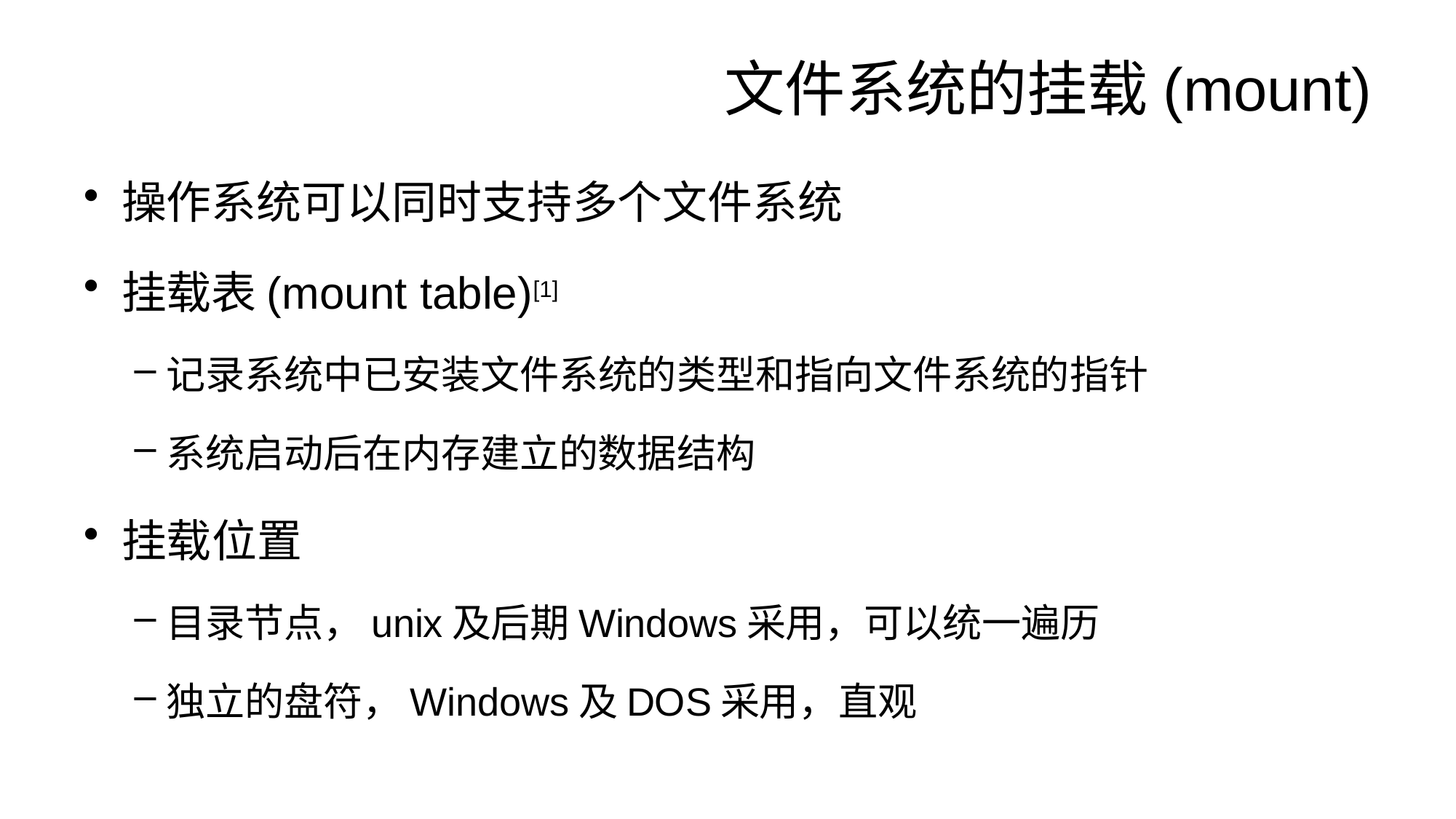

# 文件系统的挂载(mount)
操作系统可以同时支持多个文件系统
挂载表(mount table)[1]
记录系统中已安装文件系统的类型和指向文件系统的指针
系统启动后在内存建立的数据结构
挂载位置
目录节点，unix及后期Windows采用，可以统一遍历
独立的盘符，Windows及DOS采用，直观